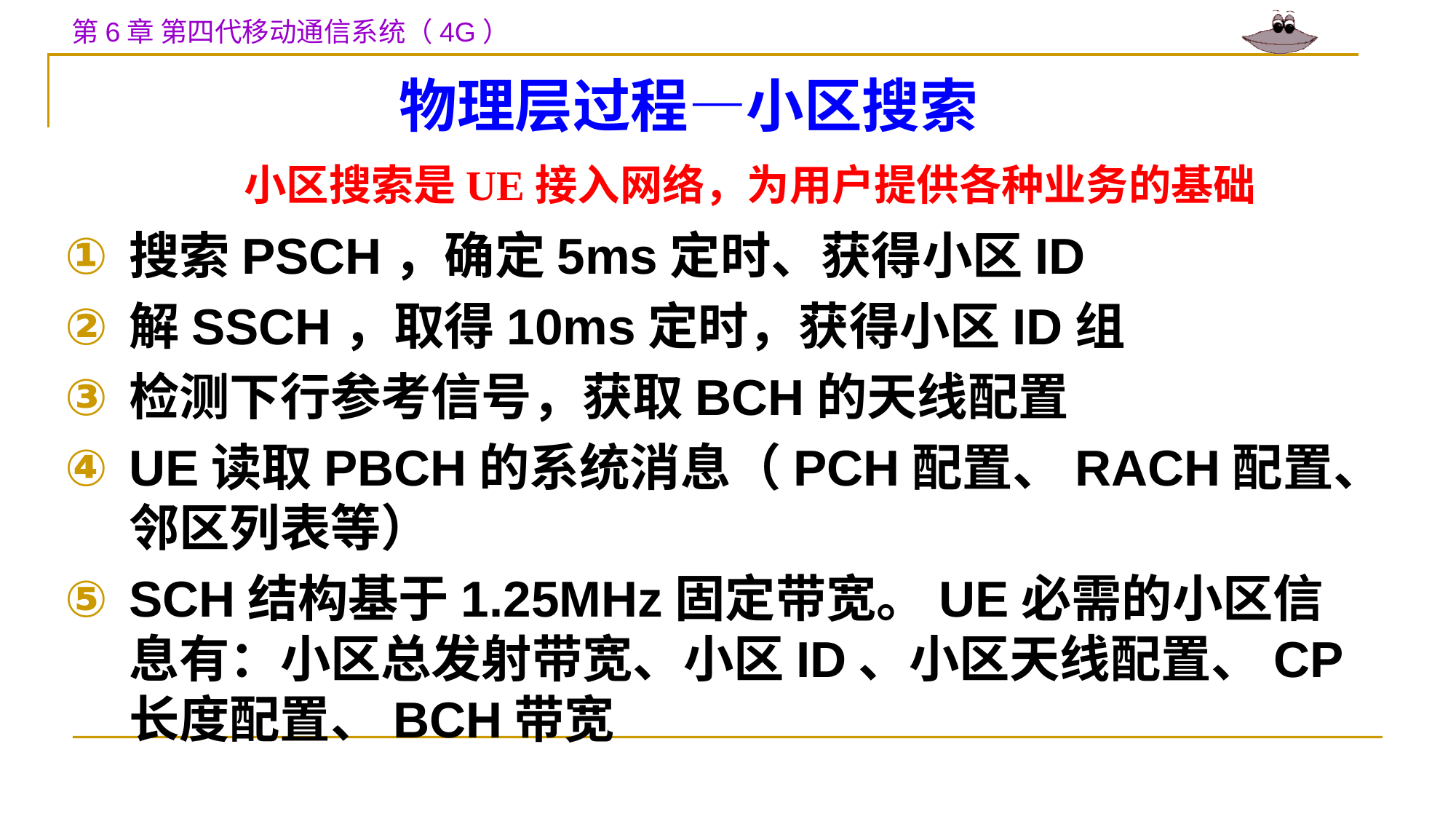

# 物理层过程—小区搜索
小区搜索是UE接入网络，为用户提供各种业务的基础
搜索PSCH，确定5ms定时、获得小区ID
解SSCH，取得10ms定时，获得小区ID组
检测下行参考信号，获取BCH的天线配置
UE读取PBCH的系统消息（PCH配置、RACH配置、邻区列表等）
SCH结构基于1.25MHz固定带宽。UE必需的小区信息有：小区总发射带宽、小区ID、小区天线配置、CP长度配置、BCH带宽